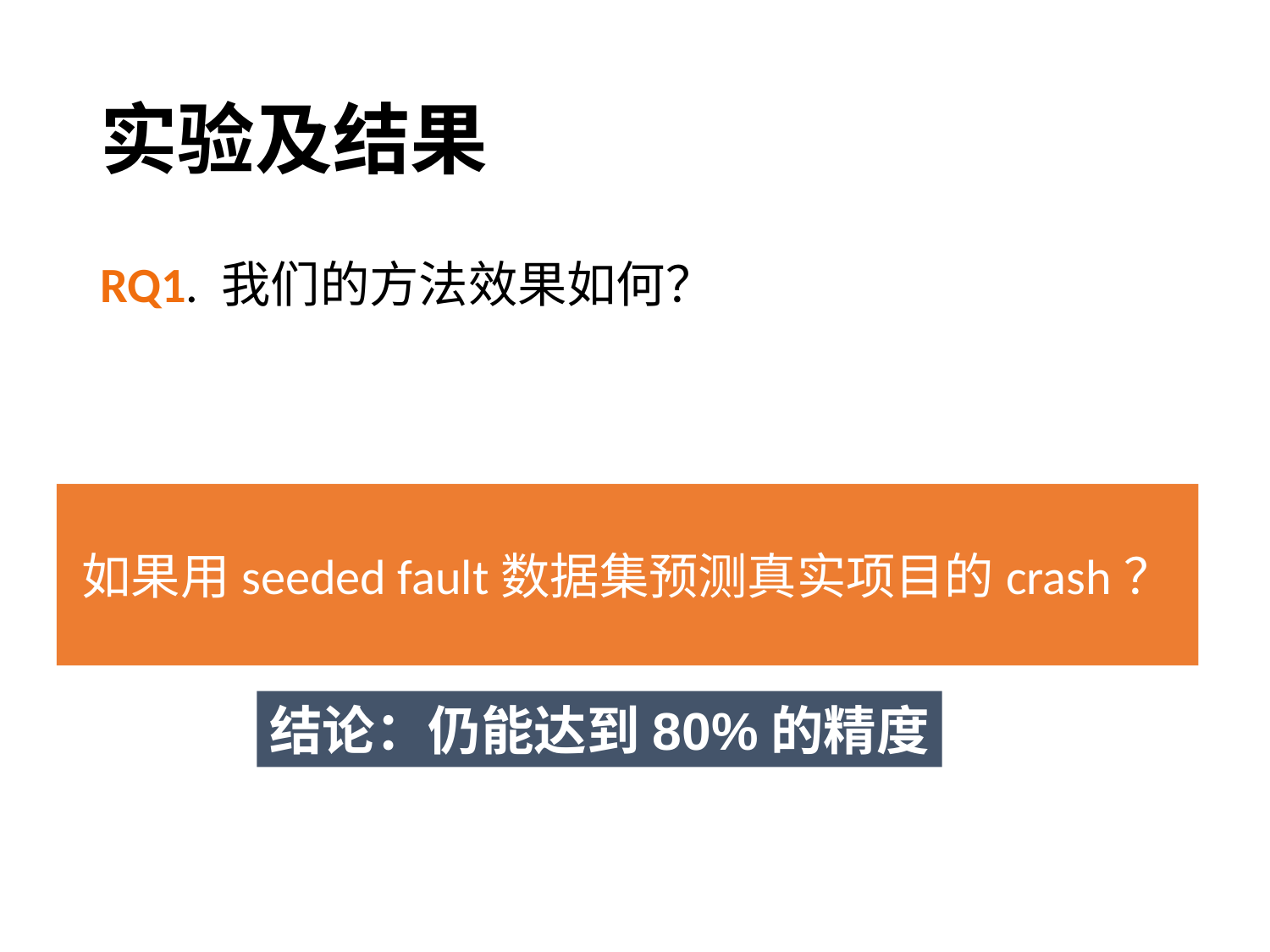

# 实验及结果
RQ1. 我们的方法效果如何？

如果用seeded fault数据集预测真实项目的crash？
结论1：方法分类精度高，
C4.5 算法表现最好
结论：仍能达到80%的精度